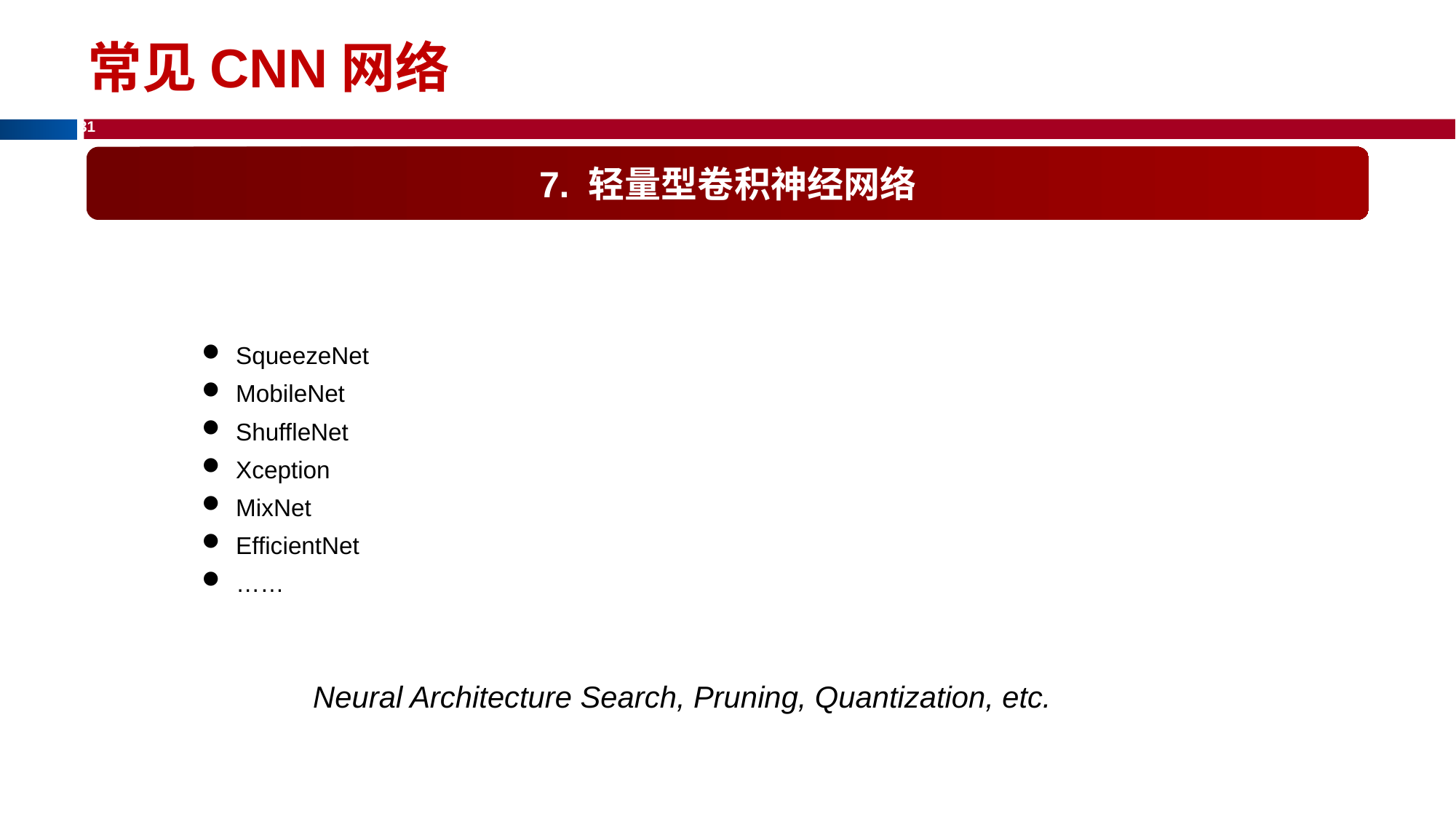

# 常见CNN网络
7. 轻量型卷积神经网络
SqueezeNet
MobileNet
ShuffleNet
Xception
MixNet
EfficientNet
……
Neural Architecture Search, Pruning, Quantization, etc.